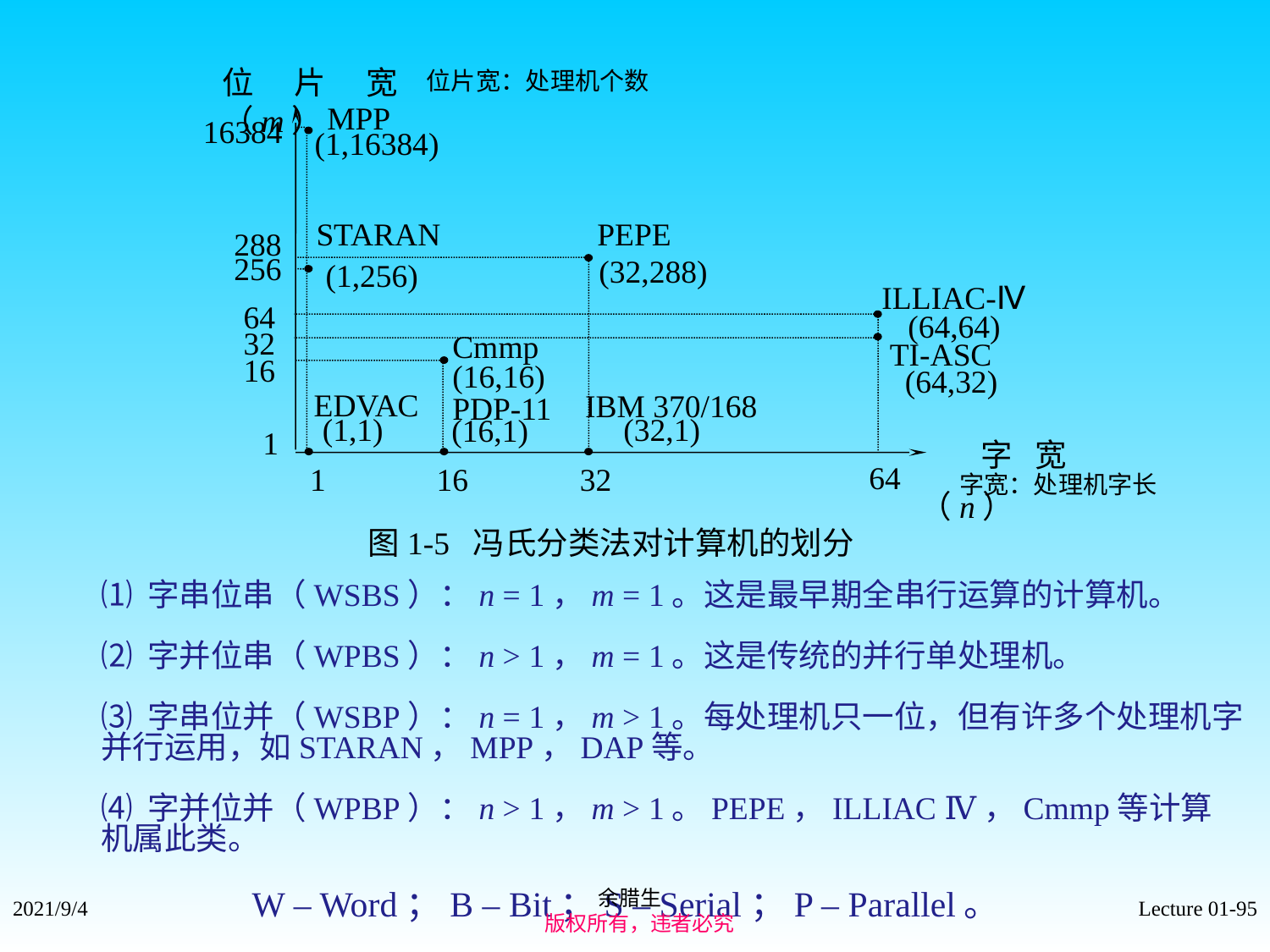

位片宽（m）
16384
288
256
64
32
16
1
MPP
  (1,16384)
 STARAN
 (1,256)
 EDVAC
(1,1)
PEPE
  (32,288)
ILLIAC-Ⅳ
(64,64)
 TI-ASC
  (64,32)
IBM 370/168
(32,1)
 Cmmp
 (16,16)
(16,1)
 PDP-11
 字宽（n）
  64
  1
  16
  32

位片宽：处理机个数
字宽：处理机字长
图1-5  冯氏分类法对计算机的划分

⑴ 字串位串（WSBS）：n = 1，m = 1。这是最早期全串行运算的计算机。

⑵ 字并位串（WPBS）：n > 1，m = 1。这是传统的并行单处理机。

⑶ 字串位并（WSBP）：n = 1，m > 1。每处理机只一位，但有许多个处理机字并行运用，如STARAN，MPP，DAP等。

⑷ 字并位并（WPBP）：n > 1，m > 1。PEPE，ILLIAC Ⅳ，Cmmp等计算机属此类。

                 W – Word；B – Bit；S – Serial；P – Parallel。
余腊生
 版权所有，违者必究
2021/9/4
Lecture 01-95